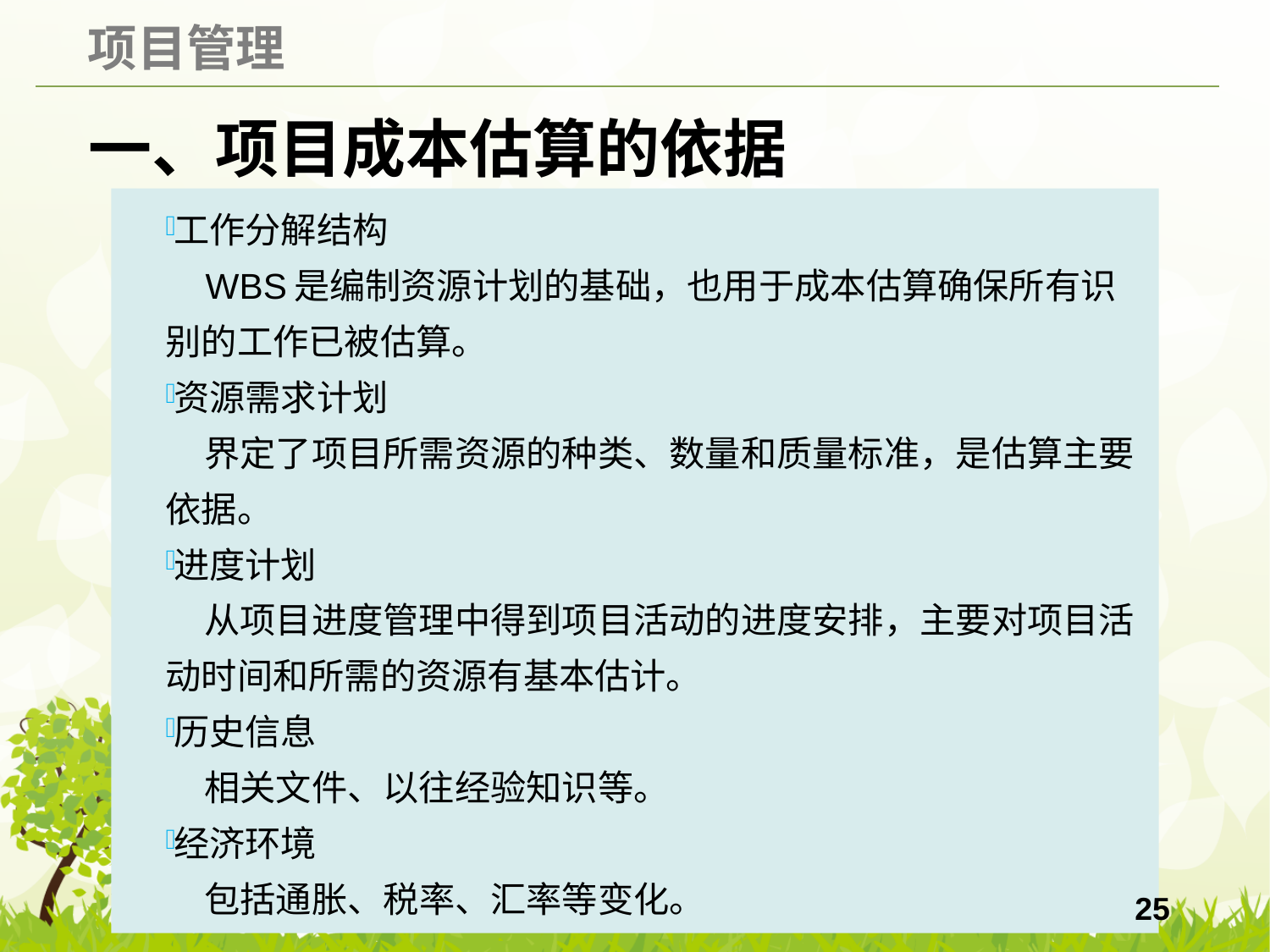

# 一、项目成本估算的依据
工作分解结构
    WBS是编制资源计划的基础，也用于成本估算确保所有识别的工作已被估算。
资源需求计划
    界定了项目所需资源的种类、数量和质量标准，是估算主要依据。
进度计划
    从项目进度管理中得到项目活动的进度安排，主要对项目活动时间和所需的资源有基本估计。
历史信息
    相关文件、以往经验知识等。
经济环境
    包括通胀、税率、汇率等变化。

25